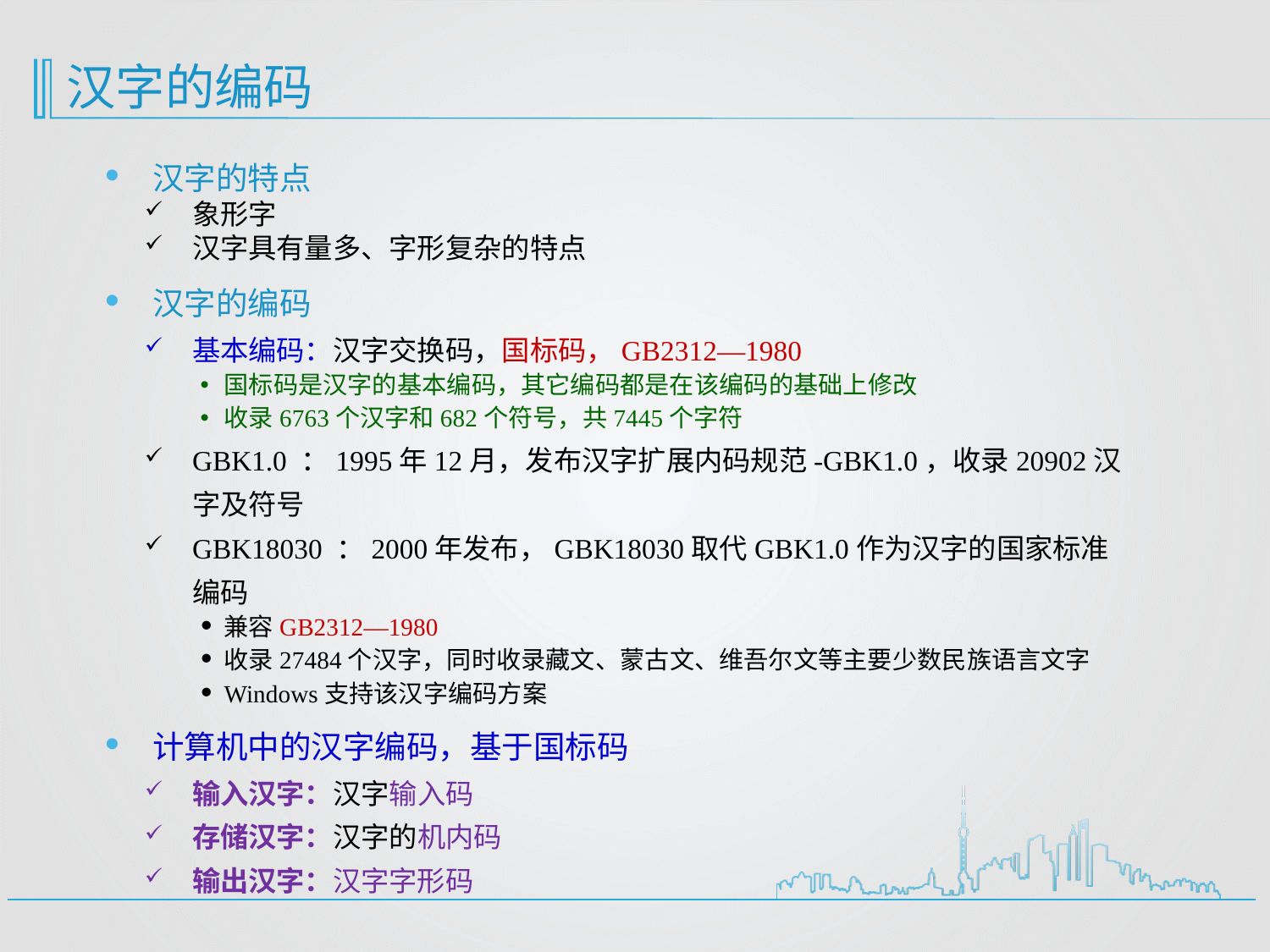

# 汉字的编码
汉字的特点
象形字
汉字具有量多、字形复杂的特点
汉字的编码
基本编码：汉字交换码，国标码，GB2312—1980
国标码是汉字的基本编码，其它编码都是在该编码的基础上修改
收录6763个汉字和682个符号，共7445个字符
GBK1.0 ：1995年12月，发布汉字扩展内码规范-GBK1.0，收录20902汉字及符号
GBK18030 ：2000年发布，GBK18030取代GBK1.0作为汉字的国家标准编码
兼容GB2312—1980
收录27484个汉字，同时收录藏文、蒙古文、维吾尔文等主要少数民族语言文字
Windows支持该汉字编码方案
计算机中的汉字编码，基于国标码
输入汉字：汉字输入码
存储汉字：汉字的机内码
输出汉字：汉字字形码